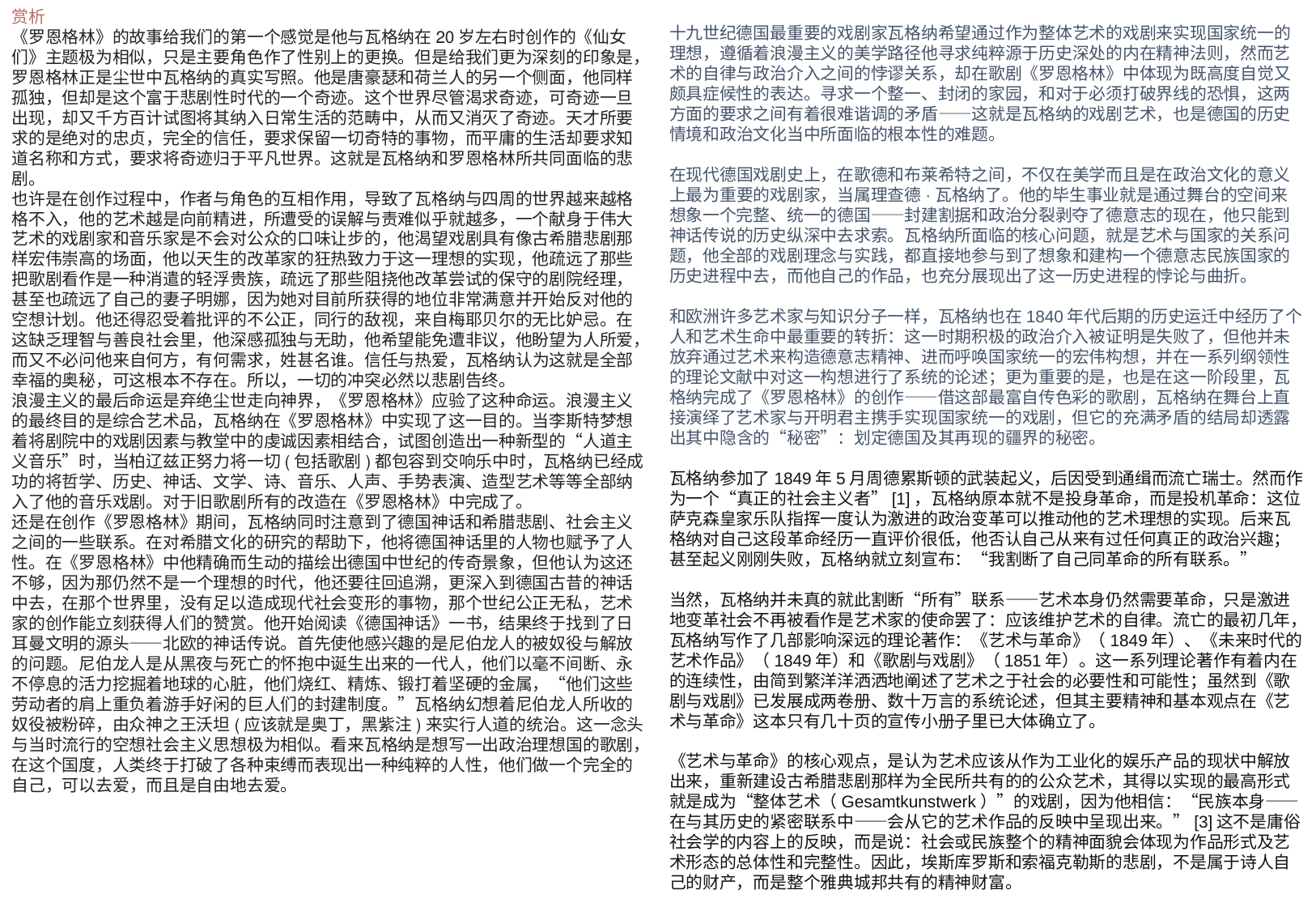

赏析
《罗恩格林》的故事给我们的第一个感觉是他与瓦格纳在20岁左右时创作的《仙女们》主题极为相似，只是主要角色作了性别上的更换。但是给我们更为深刻的印象是，罗恩格林正是尘世中瓦格纳的真实写照。他是唐豪瑟和荷兰人的另一个侧面，他同样孤独，但却是这个富于悲剧性时代的一个奇迹。这个世界尽管渴求奇迹，可奇迹一旦出现，却又千方百计试图将其纳入日常生活的范畴中，从而又消灭了奇迹。天才所要求的是绝对的忠贞，完全的信任，要求保留一切奇特的事物，而平庸的生活却要求知道名称和方式，要求将奇迹归于平凡世界。这就是瓦格纳和罗恩格林所共同面临的悲剧。
也许是在创作过程中，作者与角色的互相作用，导致了瓦格纳与四周的世界越来越格格不入，他的艺术越是向前精进，所遭受的误解与责难似乎就越多，一个献身于伟大艺术的戏剧家和音乐家是不会对公众的口味让步的，他渴望戏剧具有像古希腊悲剧那样宏伟崇高的场面，他以天生的改革家的狂热致力于这一理想的实现，他疏远了那些把歌剧看作是一种消遣的轻浮贵族，疏远了那些阻挠他改革尝试的保守的剧院经理，甚至也疏远了自己的妻子明娜，因为她对目前所获得的地位非常满意并开始反对他的空想计划。他还得忍受着批评的不公正，同行的敌视，来自梅耶贝尔的无比妒忌。在这缺乏理智与善良社会里，他深感孤独与无助，他希望能免遭非议，他盼望为人所爱，而又不必问他来自何方，有何需求，姓甚名谁。信任与热爱，瓦格纳认为这就是全部幸福的奥秘，可这根本不存在。所以，一切的冲突必然以悲剧告终。
浪漫主义的最后命运是弃绝尘世走向神界，《罗恩格林》应验了这种命运。浪漫主义的最终目的是综合艺术品，瓦格纳在《罗恩格林》中实现了这一目的。当李斯特梦想着将剧院中的戏剧因素与教堂中的虔诚因素相结合，试图创造出一种新型的“人道主义音乐”时，当柏辽兹正努力将一切(包括歌剧)都包容到交响乐中时，瓦格纳已经成功的将哲学、历史、神话、文学、诗、音乐、人声、手势表演、造型艺术等等全部纳入了他的音乐戏剧。对于旧歌剧所有的改造在《罗恩格林》中完成了。
还是在创作《罗恩格林》期间，瓦格纳同时注意到了德国神话和希腊悲剧、社会主义之间的一些联系。在对希腊文化的研究的帮助下，他将德国神话里的人物也赋予了人性。在《罗恩格林》中他精确而生动的描绘出德国中世纪的传奇景象，但他认为这还不够，因为那仍然不是一个理想的时代，他还要往回追溯，更深入到德国古昔的神话中去，在那个世界里，没有足以造成现代社会变形的事物，那个世纪公正无私，艺术家的创作能立刻获得人们的赞赏。他开始阅读《德国神话》一书，结果终于找到了日耳曼文明的源头——北欧的神话传说。首先使他感兴趣的是尼伯龙人的被奴役与解放的问题。尼伯龙人是从黑夜与死亡的怀抱中诞生出来的一代人，他们以毫不间断、永不停息的活力挖掘着地球的心脏，他们烧红、精炼、锻打着坚硬的金属，“他们这些劳动者的肩上重负着游手好闲的巨人们的封建制度。”瓦格纳幻想着尼伯龙人所收的奴役被粉碎，由众神之王沃坦(应该就是奥丁，黑紫注)来实行人道的统治。这一念头与当时流行的空想社会主义思想极为相似。看来瓦格纳是想写一出政治理想国的歌剧，在这个国度，人类终于打破了各种束缚而表现出一种纯粹的人性，他们做一个完全的自己，可以去爱，而且是自由地去爱。
十九世纪德国最重要的戏剧家瓦格纳希望通过作为整体艺术的戏剧来实现国家统一的理想，遵循着浪漫主义的美学路径他寻求纯粹源于历史深处的内在精神法则，然而艺术的自律与政治介入之间的悖谬关系，却在歌剧《罗恩格林》中体现为既高度自觉又颇具症候性的表达。寻求一个整一、封闭的家园，和对于必须打破界线的恐惧，这两方面的要求之间有着很难谐调的矛盾——这就是瓦格纳的戏剧艺术，也是德国的历史情境和政治文化当中所面临的根本性的难题。

在现代德国戏剧史上，在歌德和布莱希特之间，不仅在美学而且是在政治文化的意义上最为重要的戏剧家，当属理查德·瓦格纳了。他的毕生事业就是通过舞台的空间来想象一个完整、统一的德国——封建割据和政治分裂剥夺了德意志的现在，他只能到神话传说的历史纵深中去求索。瓦格纳所面临的核心问题，就是艺术与国家的关系问题，他全部的戏剧理念与实践，都直接地参与到了想象和建构一个德意志民族国家的历史进程中去，而他自己的作品，也充分展现出了这一历史进程的悖论与曲折。
和欧洲许多艺术家与知识分子一样，瓦格纳也在1840年代后期的历史运迁中经历了个人和艺术生命中最重要的转折：这一时期积极的政治介入被证明是失败了，但他并未放弃通过艺术来构造德意志精神、进而呼唤国家统一的宏伟构想，并在一系列纲领性的理论文献中对这一构想进行了系统的论述；更为重要的是，也是在这一阶段里，瓦格纳完成了《罗恩格林》的创作——借这部最富自传色彩的歌剧，瓦格纳在舞台上直接演绎了艺术家与开明君主携手实现国家统一的戏剧，但它的充满矛盾的结局却透露出其中隐含的“秘密”：划定德国及其再现的疆界的秘密。

瓦格纳参加了1849年5月周德累斯顿的武装起义，后因受到通缉而流亡瑞士。然而作为一个“真正的社会主义者”[1]，瓦格纳原本就不是投身革命，而是投机革命：这位萨克森皇家乐队指挥一度认为激进的政治变革可以推动他的艺术理想的实现。后来瓦格纳对自己这段革命经历一直评价很低，他否认自己从来有过任何真正的政治兴趣；甚至起义刚刚失败，瓦格纳就立刻宣布：“我割断了自己同革命的所有联系。”

当然，瓦格纳并未真的就此割断“所有”联系——艺术本身仍然需要革命，只是激进地变革社会不再被看作是艺术家的使命罢了：应该维护艺术的自律。流亡的最初几年，瓦格纳写作了几部影响深远的理论著作：《艺术与革命》（1849年）、《未来时代的艺术作品》（1849年）和《歌剧与戏剧》（1851年）。这一系列理论著作有着内在的连续性，由简到繁洋洋洒洒地阐述了艺术之于社会的必要性和可能性；虽然到《歌剧与戏剧》已发展成两卷册、数十万言的系统论述，但其主要精神和基本观点在《艺术与革命》这本只有几十页的宣传小册子里已大体确立了。

《艺术与革命》的核心观点，是认为艺术应该从作为工业化的娱乐产品的现状中解放出来，重新建设古希腊悲剧那样为全民所共有的的公众艺术，其得以实现的最高形式就是成为“整体艺术（Gesamtkunstwerk）”的戏剧，因为他相信：“民族本身——在与其历史的紧密联系中——会从它的艺术作品的反映中呈现出来。”[3]这不是庸俗社会学的内容上的反映，而是说：社会或民族整个的精神面貌会体现为作品形式及艺术形态的总体性和完整性。因此，埃斯库罗斯和索福克勒斯的悲剧，不是属于诗人自己的财产，而是整个雅典城邦共有的精神财富。